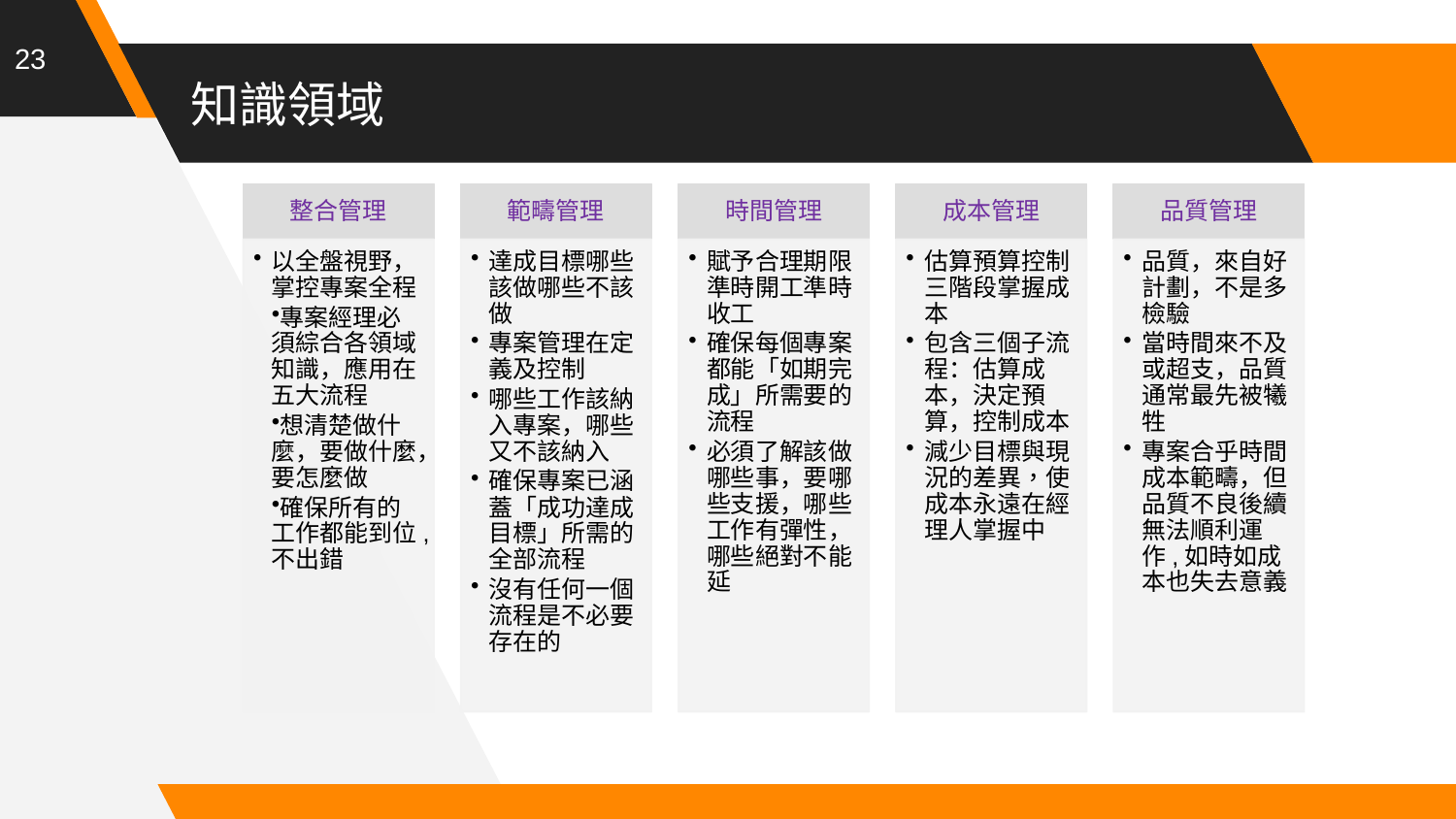

23
# 知識領域
整合管理
以全盤視野，掌控專案全程
專案經理必須綜合各領域知識，應用在五大流程
想清楚做什麼，要做什麼，要怎麼做
確保所有的工作都能到位,不出錯
範疇管理
達成目標哪些該做哪些不該做
專案管理在定義及控制
哪些工作該納入專案，哪些又不該納入
確保專案已涵蓋「成功達成目標」所需的全部流程
沒有任何一個流程是不必要存在的
時間管理
賦予合理期限準時開工準時收工
確保每個專案都能「如期完成」所需要的流程
必須了解該做哪些事，要哪些支援，哪些工作有彈性，哪些絕對不能延
成本管理
估算預算控制三階段掌握成本
包含三個子流程：估算成本，決定預算，控制成本
減少目標與現況的差異，使成本永遠在經理人掌握中
品質管理
品質，來自好計劃，不是多檢驗
當時間來不及或超支，品質通常最先被犧牲
專案合乎時間成本範疇，但品質不良後續無法順利運作,如時如成本也失去意義